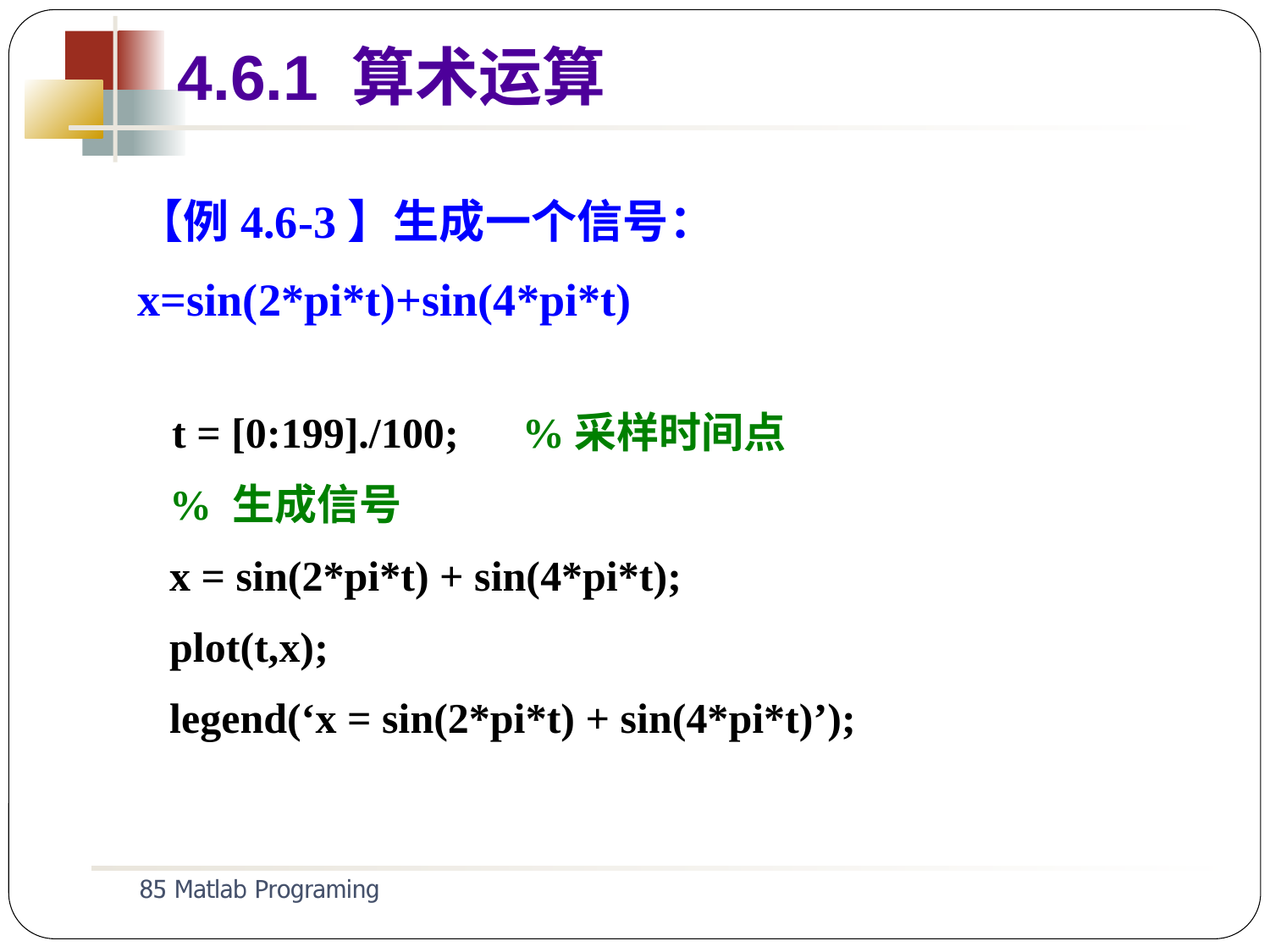

4.6.1 算术运算
【例4.6-3】生成一个信号：
x=sin(2*pi*t)+sin(4*pi*t)

   t = [0:199]./100;      %采样时间点
   % 生成信号
   x = sin(2*pi*t) + sin(4*pi*t);
   plot(t,x);
   legend(‘x = sin(2*pi*t) + sin(4*pi*t)’);

85 Matlab Programing